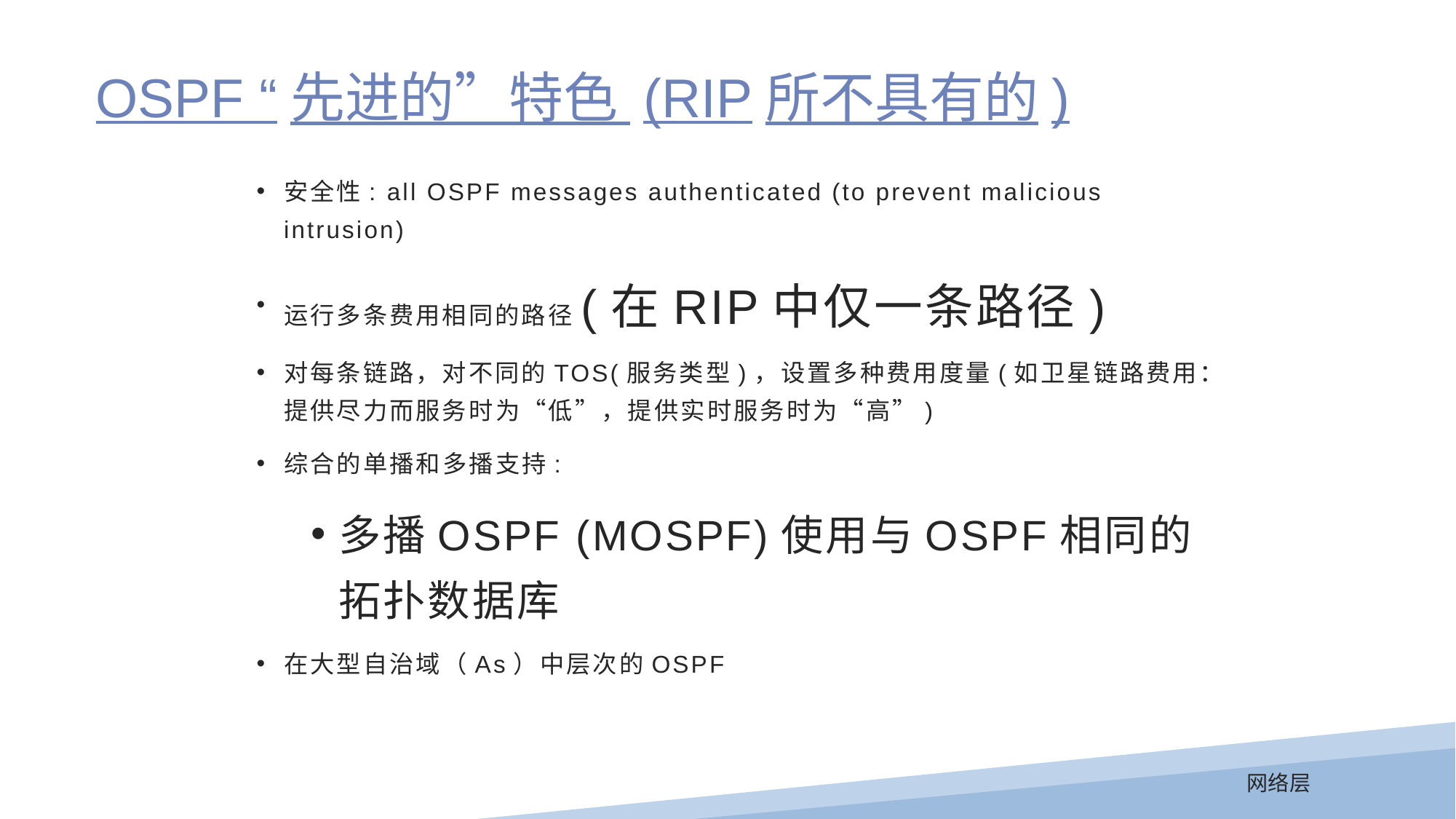

OSPF “先进的”特色 (RIP所不具有的)
安全性: all OSPF messages authenticated (to prevent malicious intrusion)
运行多条费用相同的路径(在RIP中仅一条路径)
对每条链路，对不同的TOS(服务类型)，设置多种费用度量(如卫星链路费用：提供尽力而服务时为“低”，提供实时服务时为“高”)
综合的单播和多播支持:
多播OSPF (MOSPF)使用与OSPF相同的拓扑数据库
在大型自治域（As）中层次的OSPF

网络层
41